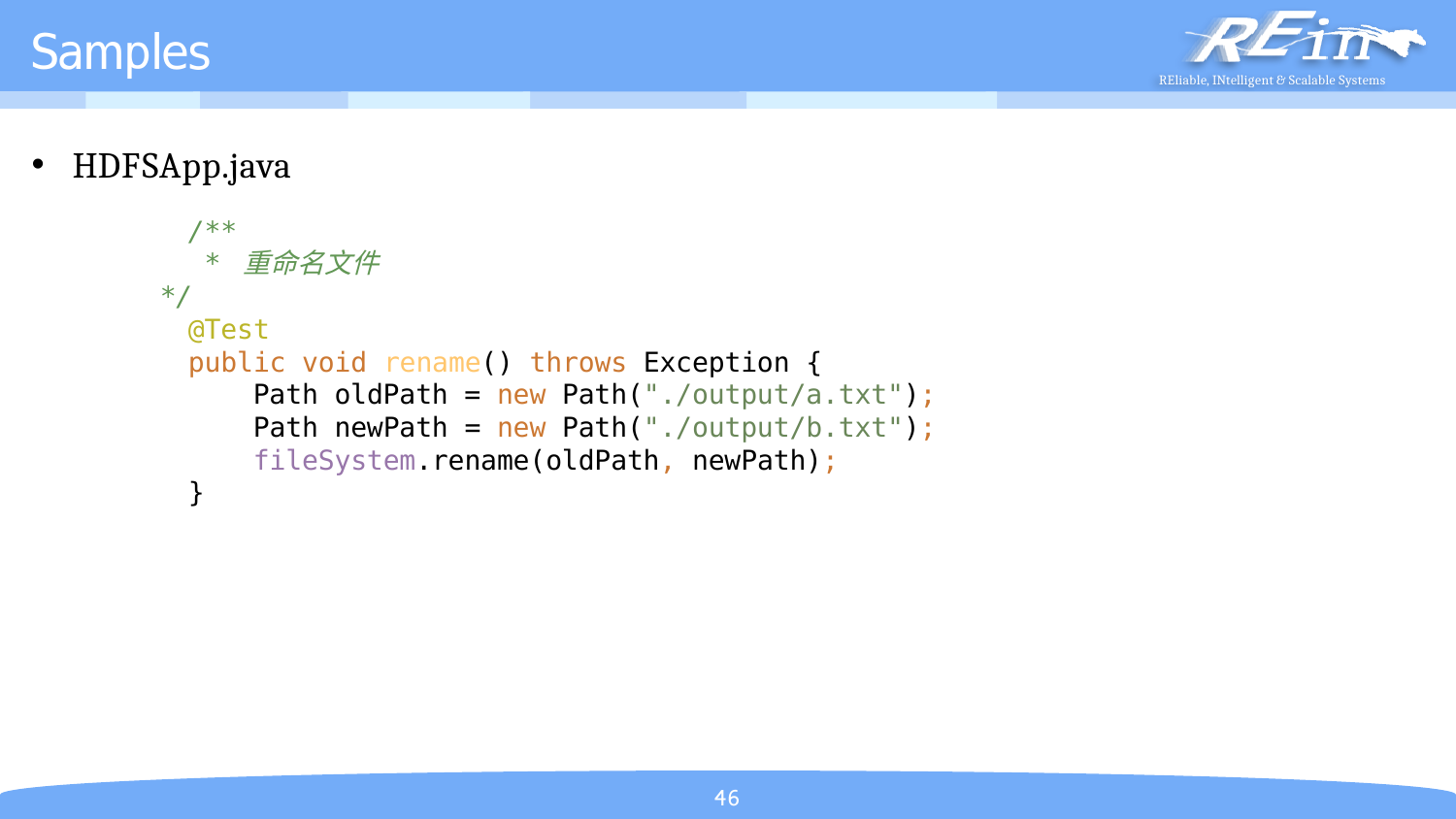

# Samples
HDFSApp.java
    /**
     * 重命名文件
     */
    @Test
    public void rename() throws Exception {
        Path oldPath = new Path("./output/a.txt");
        Path newPath = new Path("./output/b.txt");
        fileSystem.rename(oldPath, newPath);
    }
46